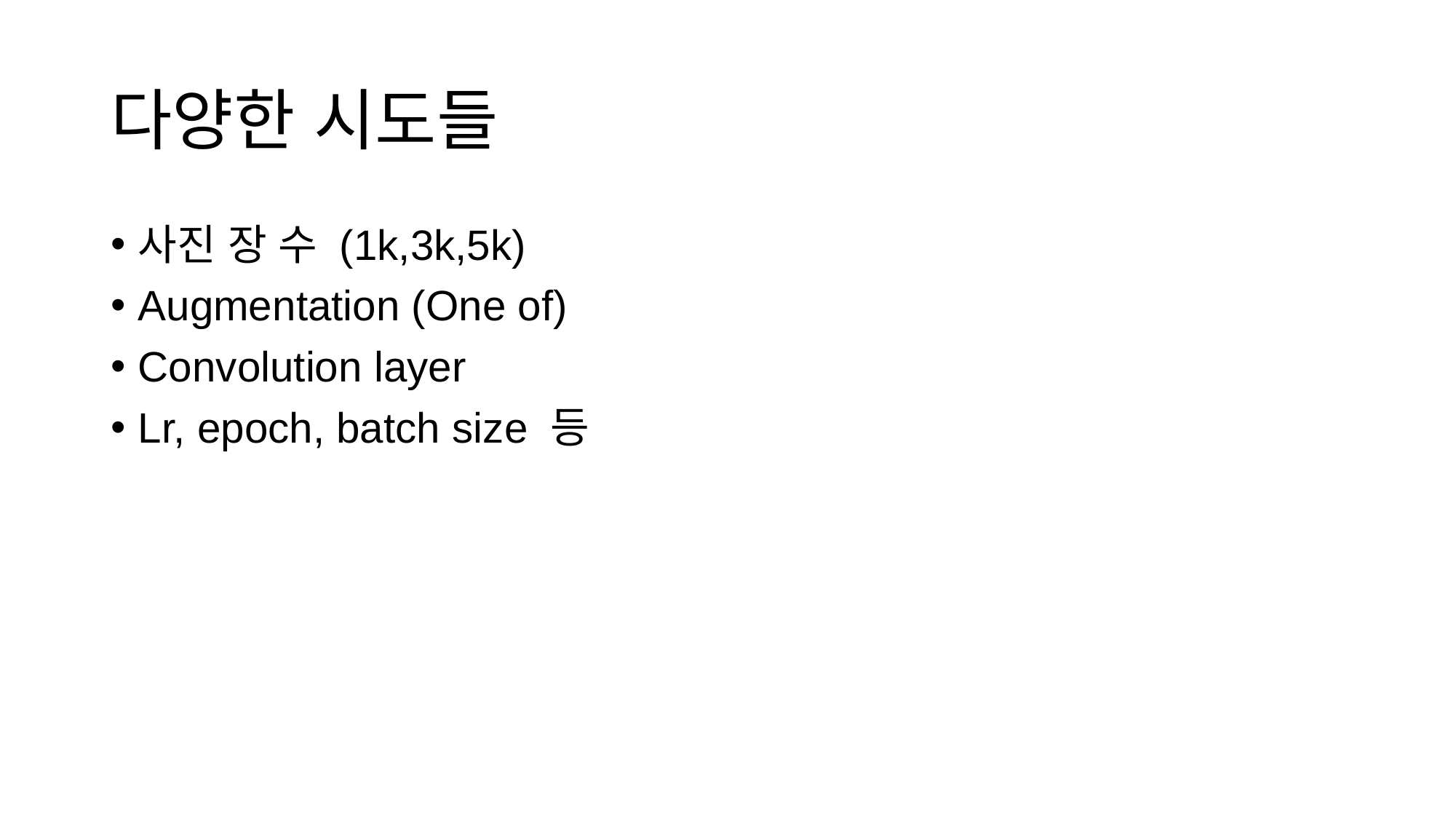

# 다양한 시도들
사진 장 수 (1k,3k,5k)
Augmentation (One of)
Convolution layer
Lr, epoch, batch size 등